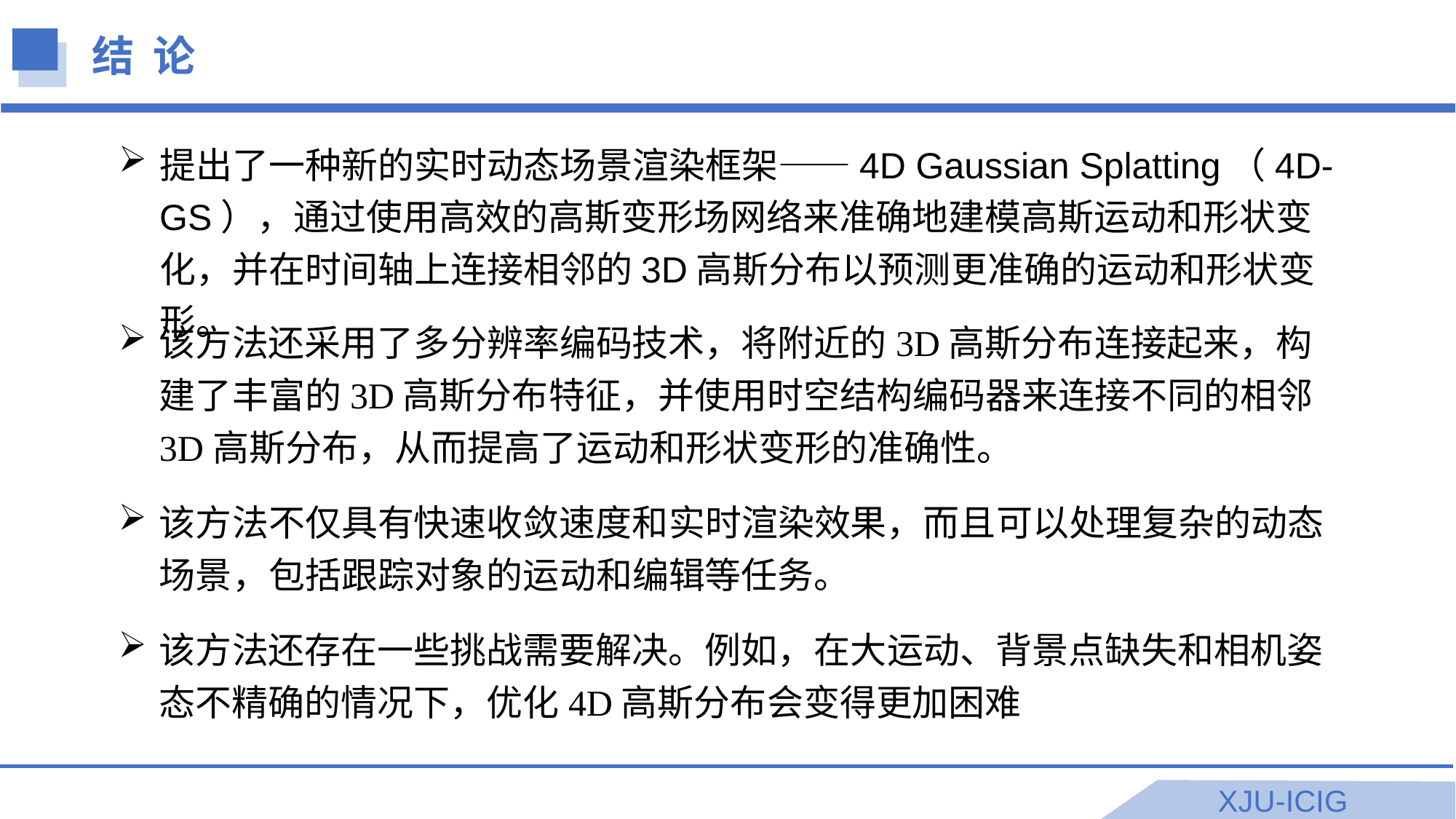

结  论

提出了一种新的实时动态场景渲染框架——4D Gaussian Splatting（4D-GS），通过使用高效的高斯变形场网络来准确地建模高斯运动和形状变化，并在时间轴上连接相邻的3D高斯分布以预测更准确的运动和形状变形。
该方法还采用了多分辨率编码技术，将附近的3D高斯分布连接起来，构建了丰富的3D高斯分布特征，并使用时空结构编码器来连接不同的相邻3D高斯分布，从而提高了运动和形状变形的准确性。
该方法不仅具有快速收敛速度和实时渲染效果，而且可以处理复杂的动态场景，包括跟踪对象的运动和编辑等任务。
该方法还存在一些挑战需要解决。例如，在大运动、背景点缺失和相机姿态不精确的情况下，优化4D高斯分布会变得更加困难
XJU-ICIG